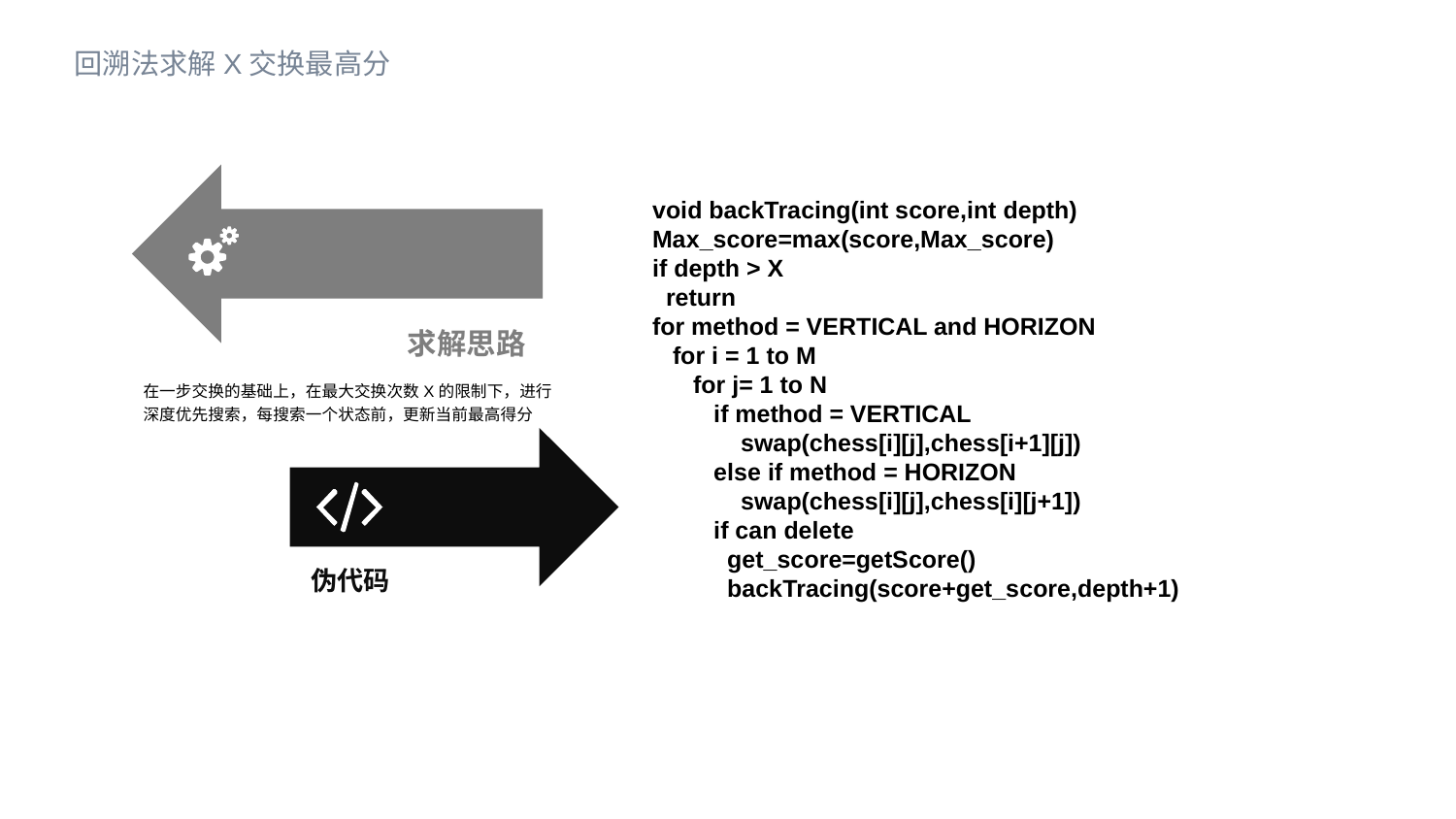

回溯法求解X交换最高分

求解思路
void backTracing(int score,int depth)
Max_score=max(score,Max_score)
if depth > X
  return
for method = VERTICAL and HORIZON
   for i = 1 to M
      for j= 1 to N
         if method = VERTICAL
             swap(chess[i][j],chess[i+1][j])
         else if method = HORIZON
             swap(chess[i][j],chess[i][j+1])
         if can delete
           get_score=getScore()
           backTracing(score+get_score,depth+1)

在一步交换的基础上，在最大交换次数X的限制下，进行深度优先搜索，每搜索一个状态前，更新当前最高得分
伪代码